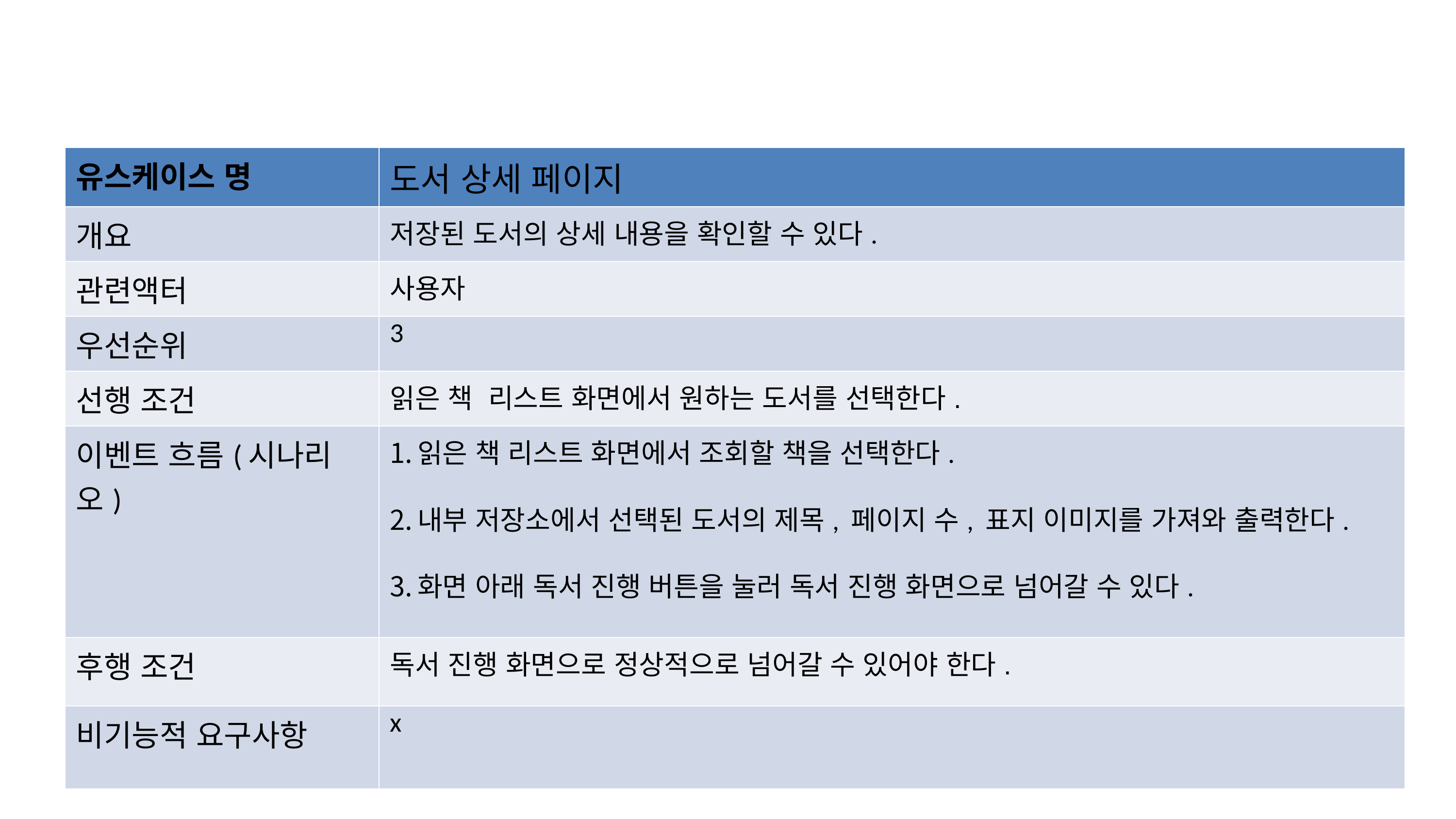

| 유스케이스 명 | 도서 상세 페이지 |
| --- | --- |
| 개요 | 저장된 도서의 상세 내용을 확인할 수 있다. |
| 관련액터 | 사용자 |
| 우선순위 | 3 |
| 선행 조건 | 읽은 책 리스트 화면에서 원하는 도서를 선택한다. |
| 이벤트 흐름(시나리오) | 읽은 책 리스트 화면에서 조회할 책을 선택한다. 내부 저장소에서 선택된 도서의 제목, 페이지 수, 표지 이미지를 가져와 출력한다. 화면 아래 독서 진행 버튼을 눌러 독서 진행 화면으로 넘어갈 수 있다. |
| 후행 조건 | 독서 진행 화면으로 정상적으로 넘어갈 수 있어야 한다. |
| 비기능적 요구사항 | x |